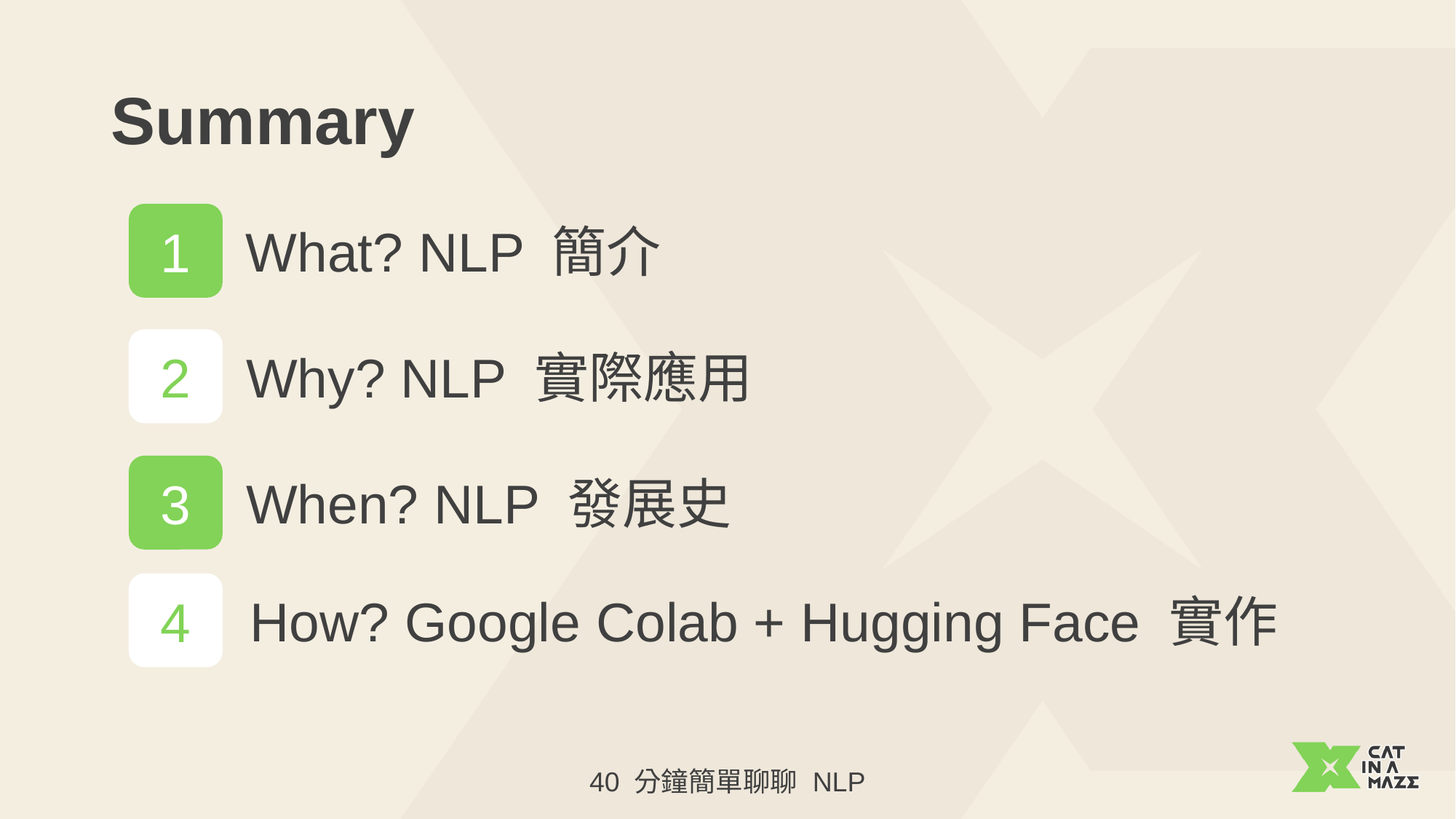

# Summary
1
What? NLP 簡介
2
Why? NLP 實際應用
3
When? NLP 發展史
4
How? Google Colab + Hugging Face 實作
40 分鐘簡單聊聊 NLP